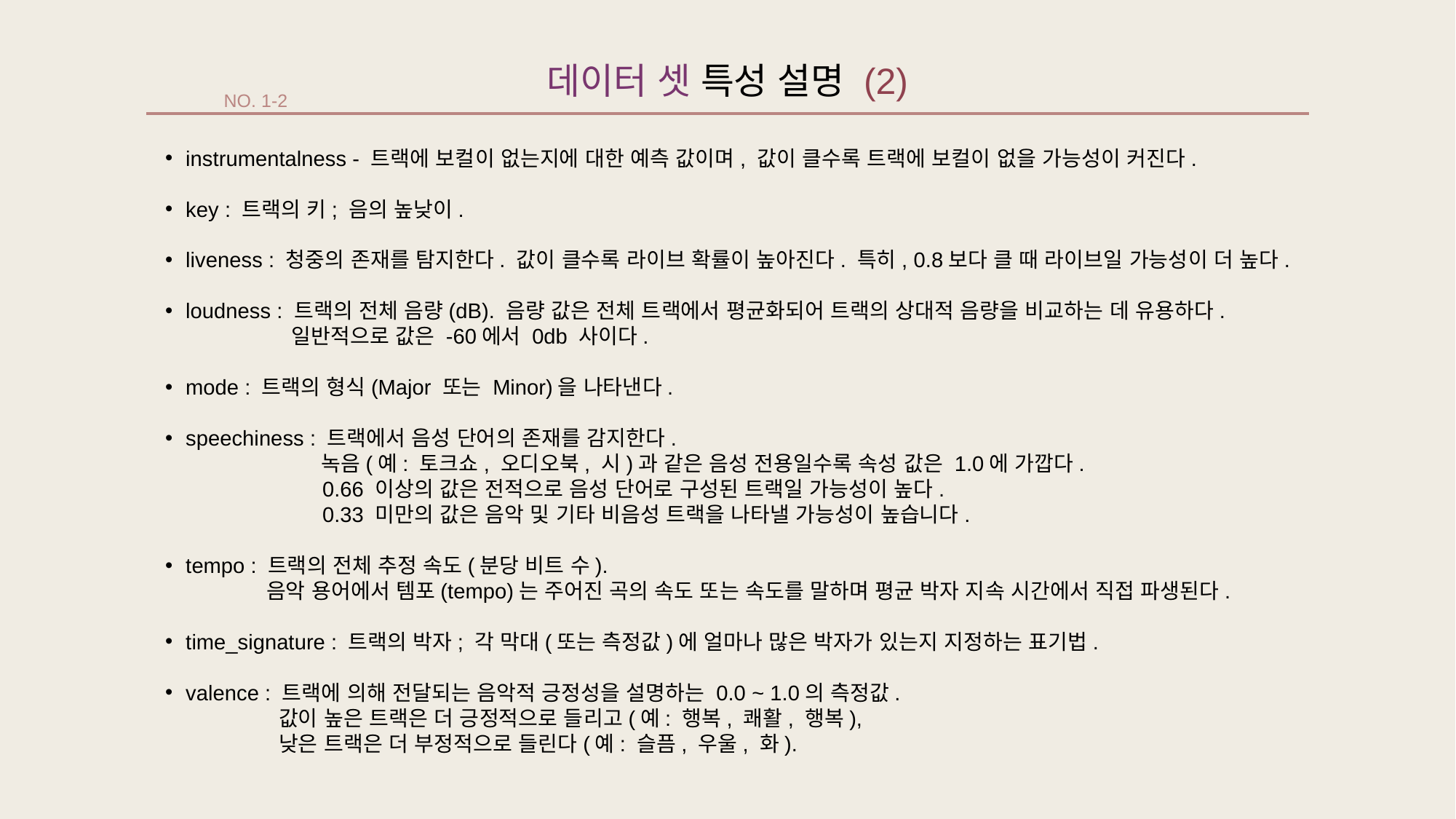

데이터 셋 특성 설명 (2)
NO. 1-2
instrumentalness - 트랙에 보컬이 없는지에 대한 예측 값이며, 값이 클수록 트랙에 보컬이 없을 가능성이 커진다.

key : 트랙의 키; 음의 높낮이.

liveness : 청중의 존재를 탐지한다. 값이 클수록 라이브 확률이 높아진다. 특히, 0.8보다 클 때 라이브일 가능성이 더 높다.

loudness : 트랙의 전체 음량(dB). 음량 값은 전체 트랙에서 평균화되어 트랙의 상대적 음량을 비교하는 데 유용하다.
	  일반적으로 값은 -60에서 0db 사이다.

mode : 트랙의 형식(Major 또는 Minor)을 나타낸다.

speechiness : 트랙에서 음성 단어의 존재를 감지한다.
	       녹음(예: 토크쇼, 오디오북, 시)과 같은 음성 전용일수록 속성 값은 1.0에 가깝다.
	        0.66 이상의 값은 전적으로 음성 단어로 구성된 트랙일 가능성이 높다.
	        0.33 미만의 값은 음악 및 기타 비음성 트랙을 나타낼 가능성이 높습니다.

tempo : 트랙의 전체 추정 속도(분당 비트 수).
                음악 용어에서 템포(tempo)는 주어진 곡의 속도 또는 속도를 말하며 평균 박자 지속 시간에서 직접 파생된다.

time_signature : 트랙의 박자; 각 막대(또는 측정값)에 얼마나 많은 박자가 있는지 지정하는 표기법.

valence : 트랙에 의해 전달되는 음악적 긍정성을 설명하는 0.0 ~ 1.0의 측정값.
         값이 높은 트랙은 더 긍정적으로 들리고(예: 행복, 쾌활, 행복),
         낮은 트랙은 더 부정적으로 들린다(예: 슬픔, 우울, 화).